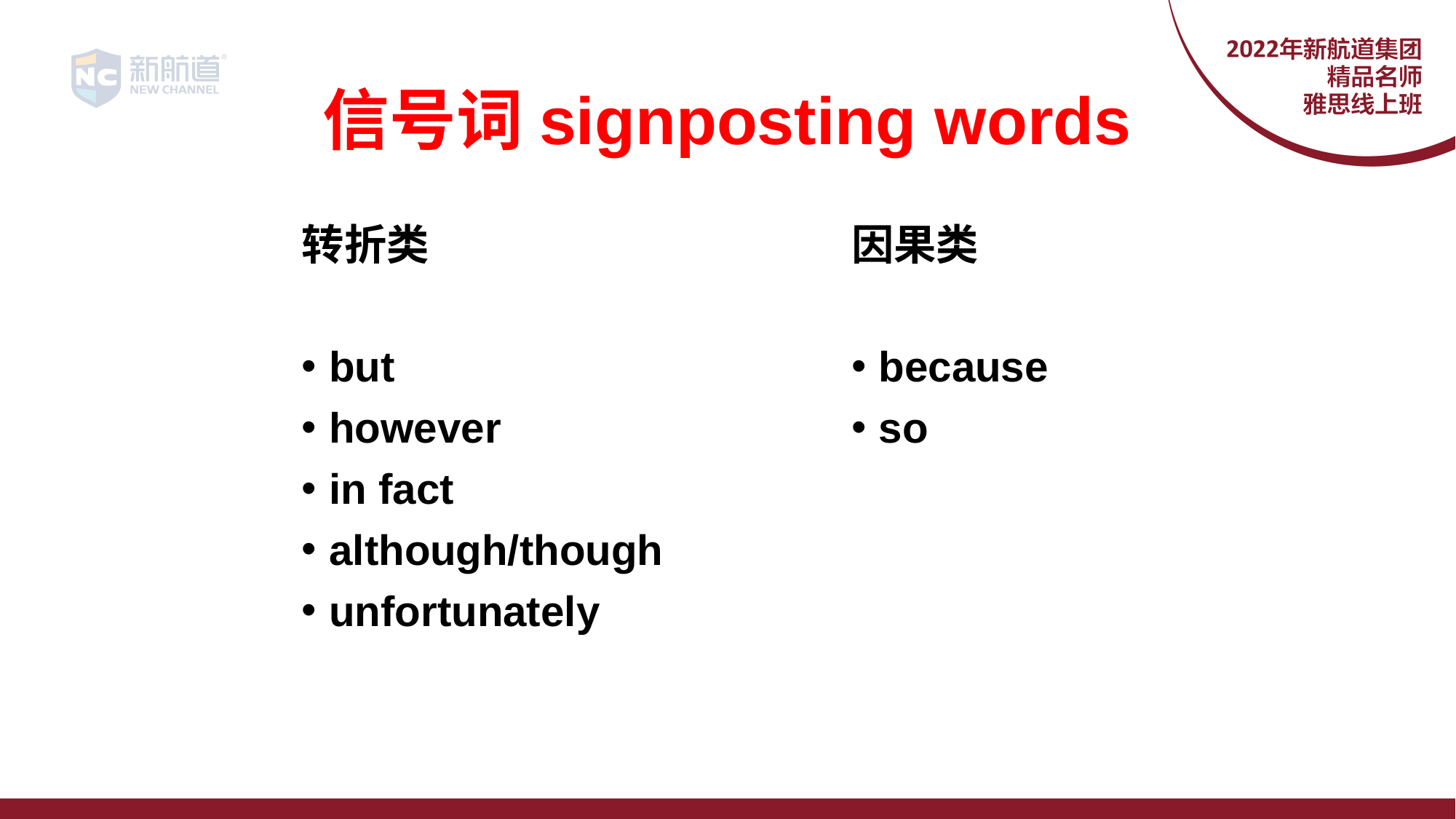

# 信号词signposting words
转折类

but
however
in fact
although/though
unfortunately
因果类

because
so